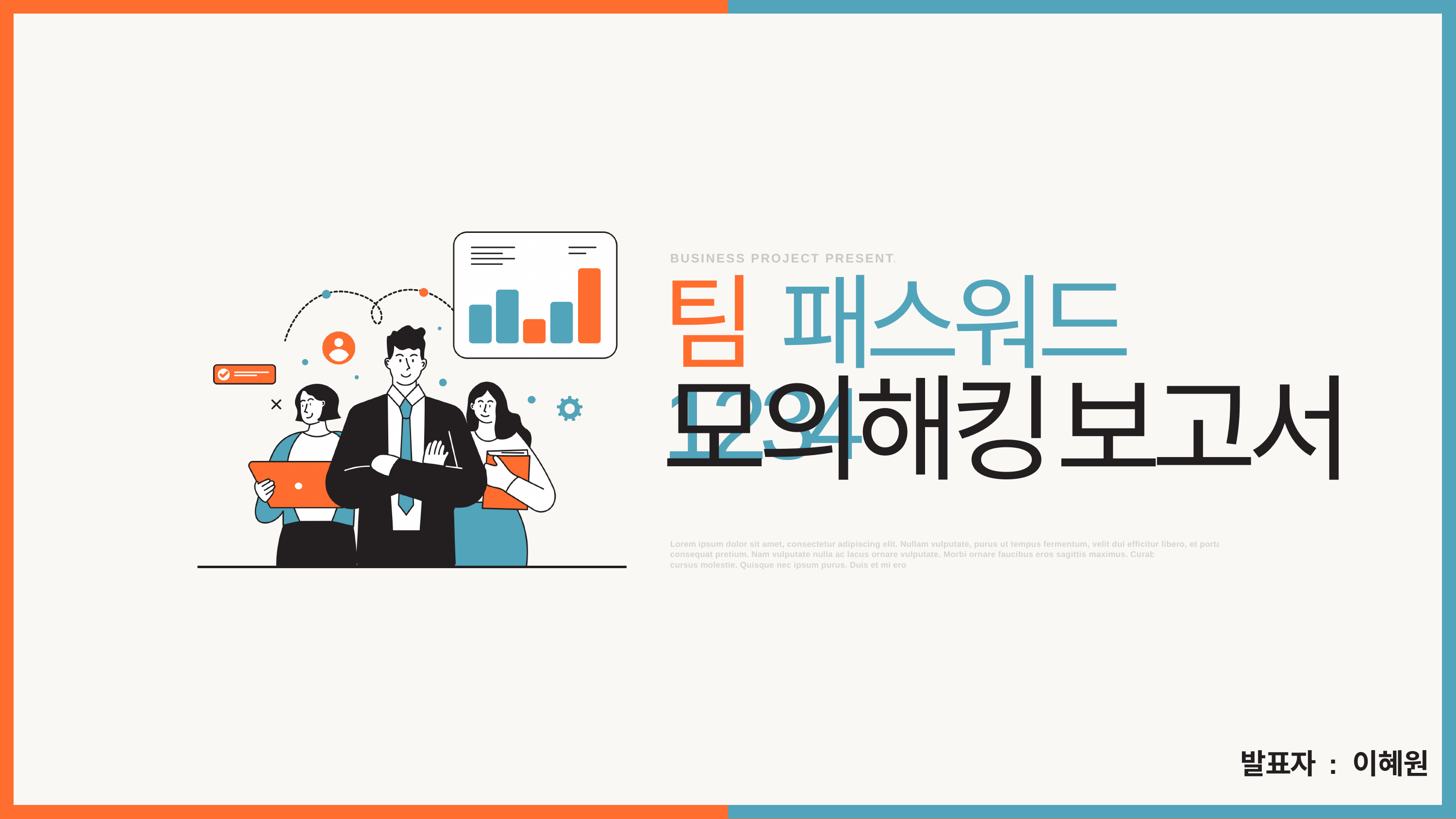

BUSINESS PROJECT PRESENTATION
팀 패스워드1234
모의해킹보고서
Lorem ipsum dolor sit amet, consectetur adipiscing elit. Nullam vulputate, purus ut tempus fermentum, velit dui efficitur libero, et porta elit.
consequat pretium. Nam vulputate nulla ac lacus ornare vulputate. Morbi ornare faucibus eros sagittis maximus. Curabitur
cursus molestie. Quisque nec ipsum purus. Duis et mi eros.
발표자 : 이혜원